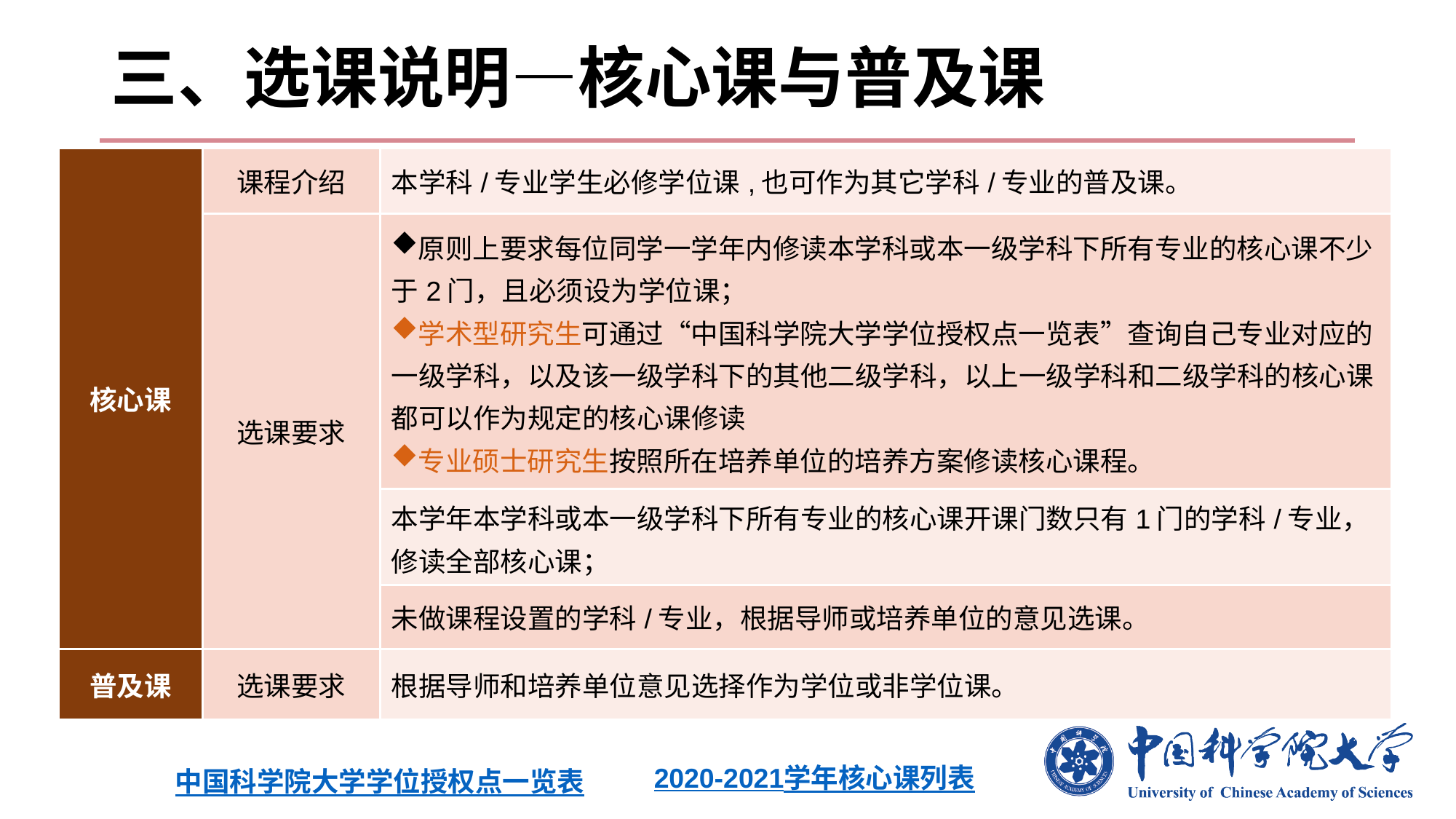

# 三、选课说明—核心课与普及课
| 核心课 | 课程介绍 | 本学科/专业学生必修学位课,也可作为其它学科/专业的普及课。 |
| --- | --- | --- |
|  | 选课要求 | 原则上要求每位同学一学年内修读本学科或本一级学科下所有专业的核心课不少于2门，且必须设为学位课； 学术型研究生可通过“中国科学院大学学位授权点一览表”查询自己专业对应的一级学科，以及该一级学科下的其他二级学科，以上一级学科和二级学科的核心课都可以作为规定的核心课修读 专业硕士研究生按照所在培养单位的培养方案修读核心课程。 |
|  |  | 本学年本学科或本一级学科下所有专业的核心课开课门数只有1门的学科/专业，修读全部核心课； |
|  |  | 未做课程设置的学科/专业，根据导师或培养单位的意见选课。 |
| 普及课 | 选课要求 | 根据导师和培养单位意见选择作为学位或非学位课。 |
2020-2021学年核心课列表
中国科学院大学学位授权点一览表